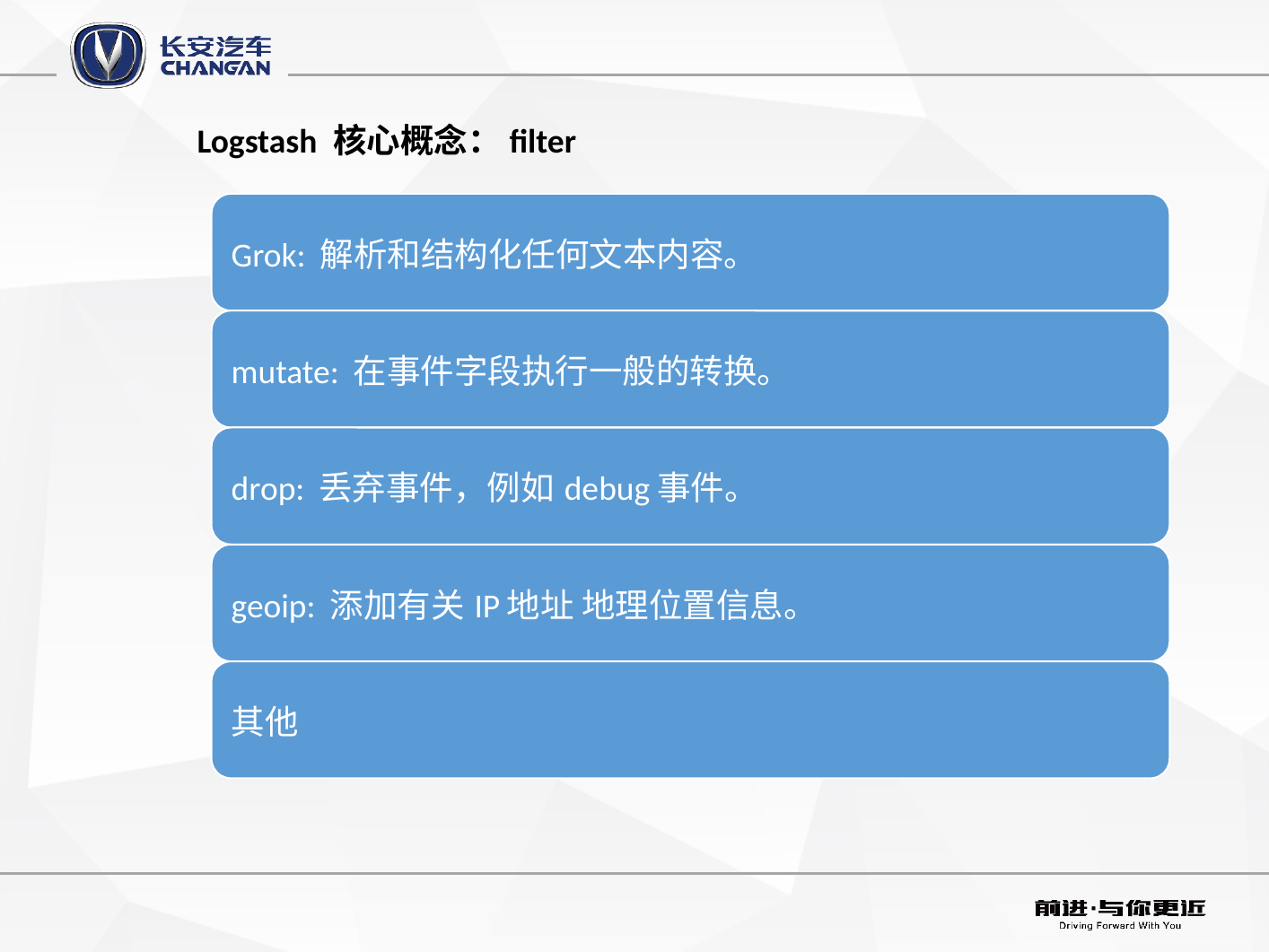

Logstash 核心概念：filter
mutate: 在事件字段执行一般的转换。
drop: 丢弃事件，例如debug事件。
geoip: 添加有关IP地址 地理位置信息。
Grok: 解析和结构化任何文本内容。
其他
input     ->   filter     ->     output